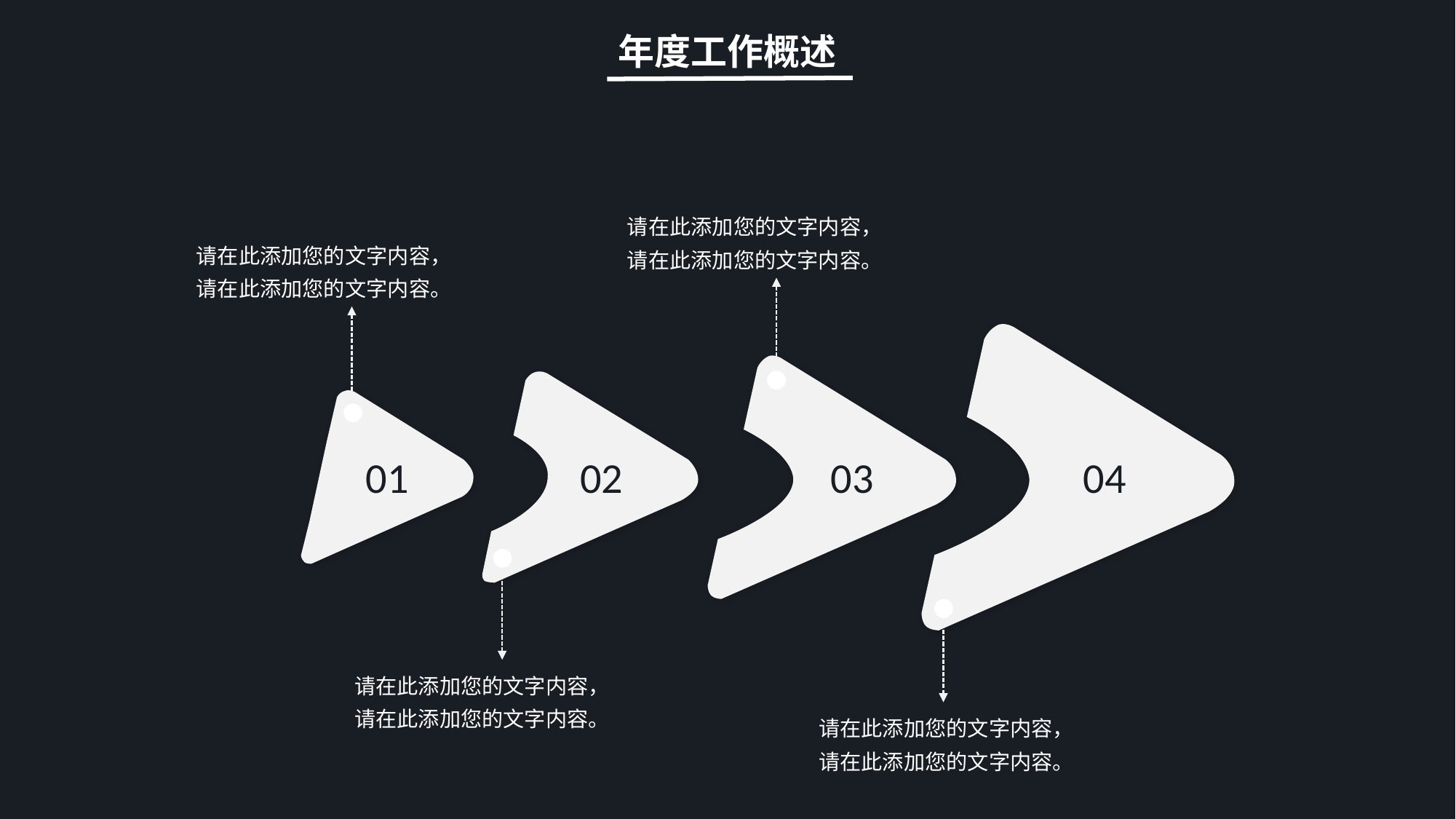

年度工作概述
请在此添加您的文字内容，
请在此添加您的文字内容。
请在此添加您的文字内容，
请在此添加您的文字内容。
04
03
02

01

请在此添加您的文字内容，
请在此添加您的文字内容。
请在此添加您的文字内容，
请在此添加您的文字内容。